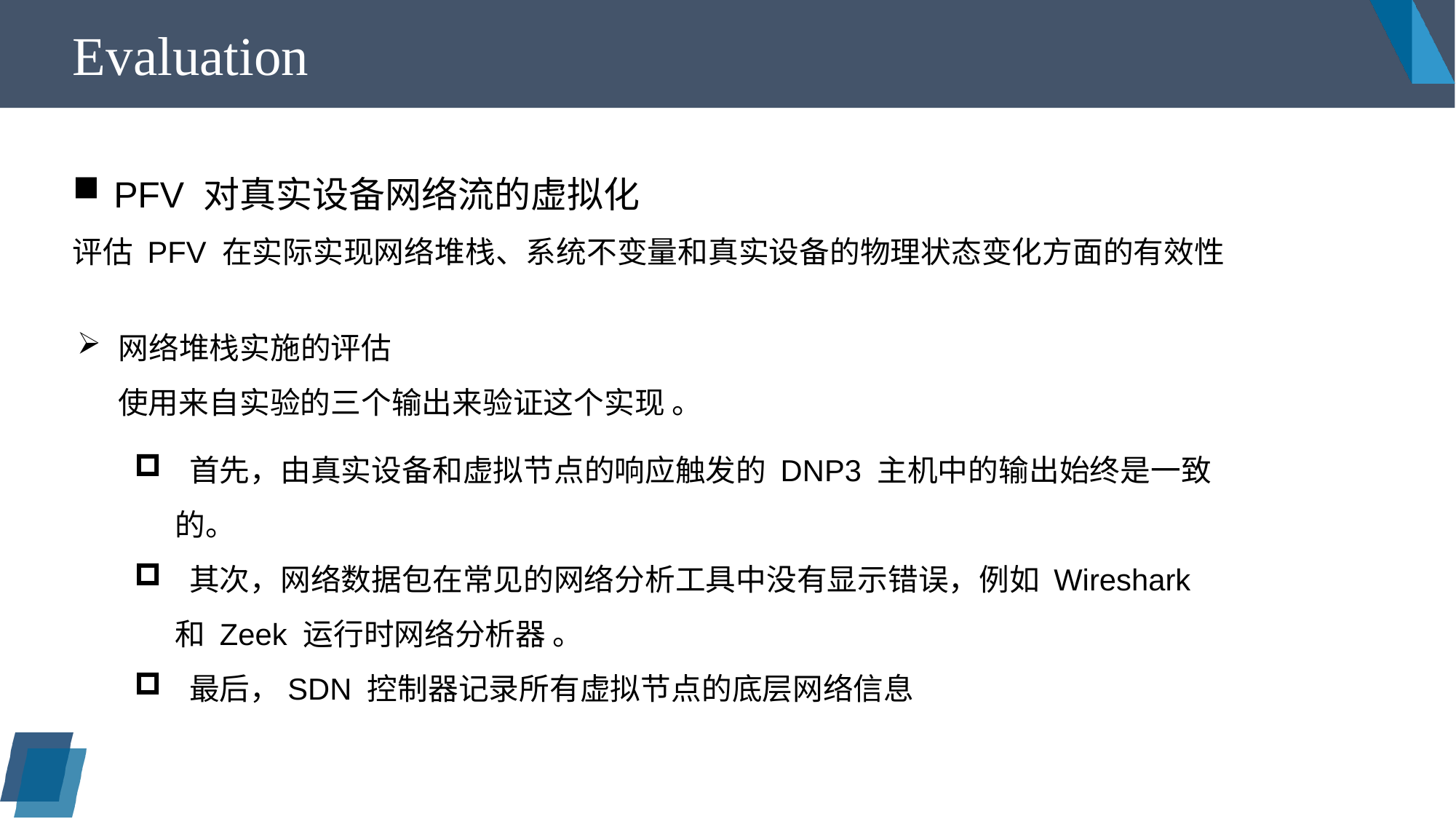

Evaluation
PFV 对真实设备网络流的虚拟化
评估 PFV 在实际实现网络堆栈、系统不变量和真实设备的物理状态变化方面的有效性
网络堆栈实施的评估
     使用来自实验的三个输出来验证这个实现 。
 首先，由真实设备和虚拟节点的响应触发的 DNP3 主机中的输出始终是一致的。
 其次，网络数据包在常见的网络分析工具中没有显示错误，例如 Wireshark 和 Zeek 运行时网络分析器 。
 最后，SDN 控制器记录所有虚拟节点的底层网络信息